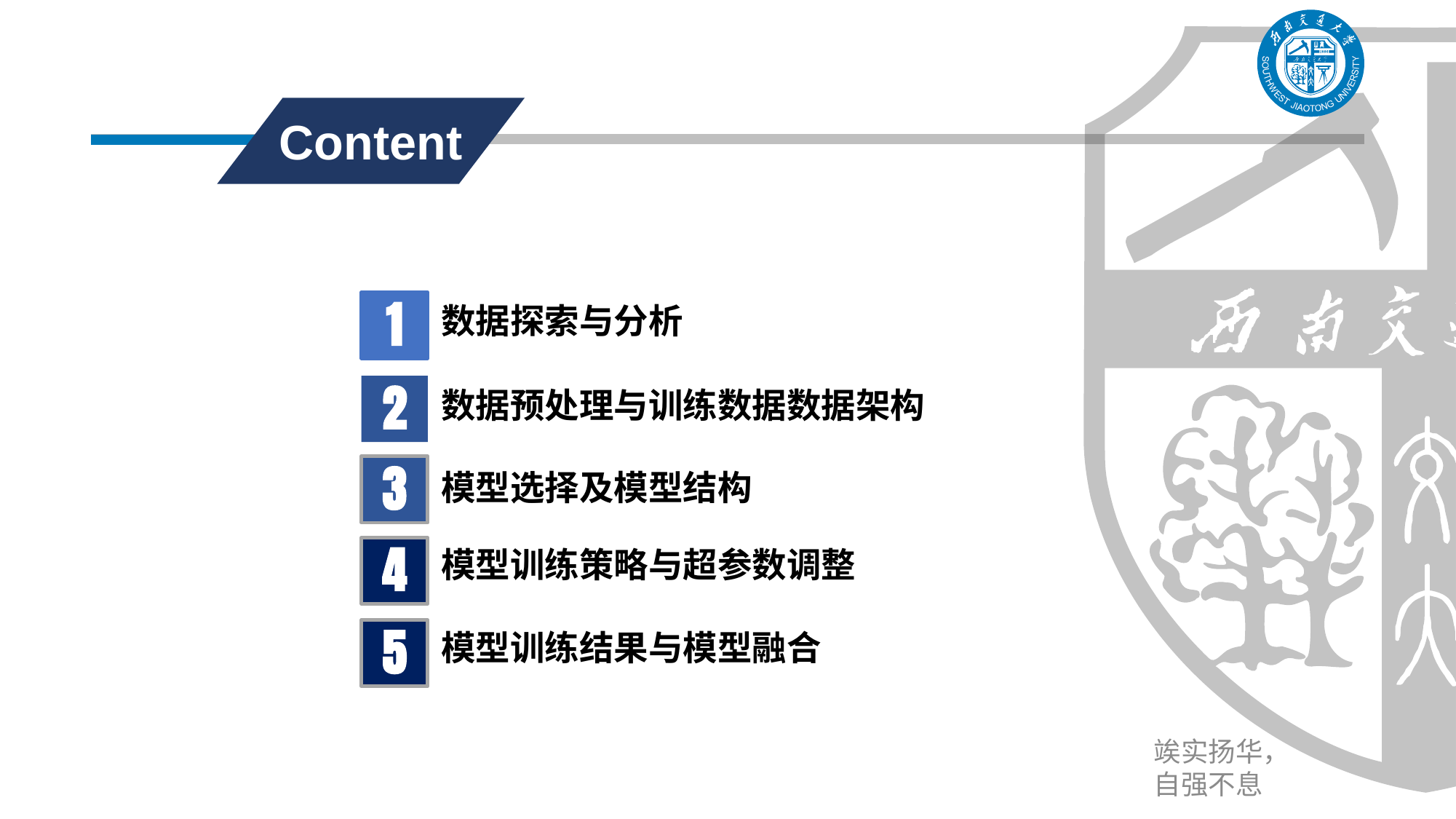

Content
1
数据探索与分析

2
数据预处理与训练数据数据架构
3
模型选择及模型结构
4
模型训练策略与超参数调整
5
模型训练结果与模型融合
竢实扬华，自强不息